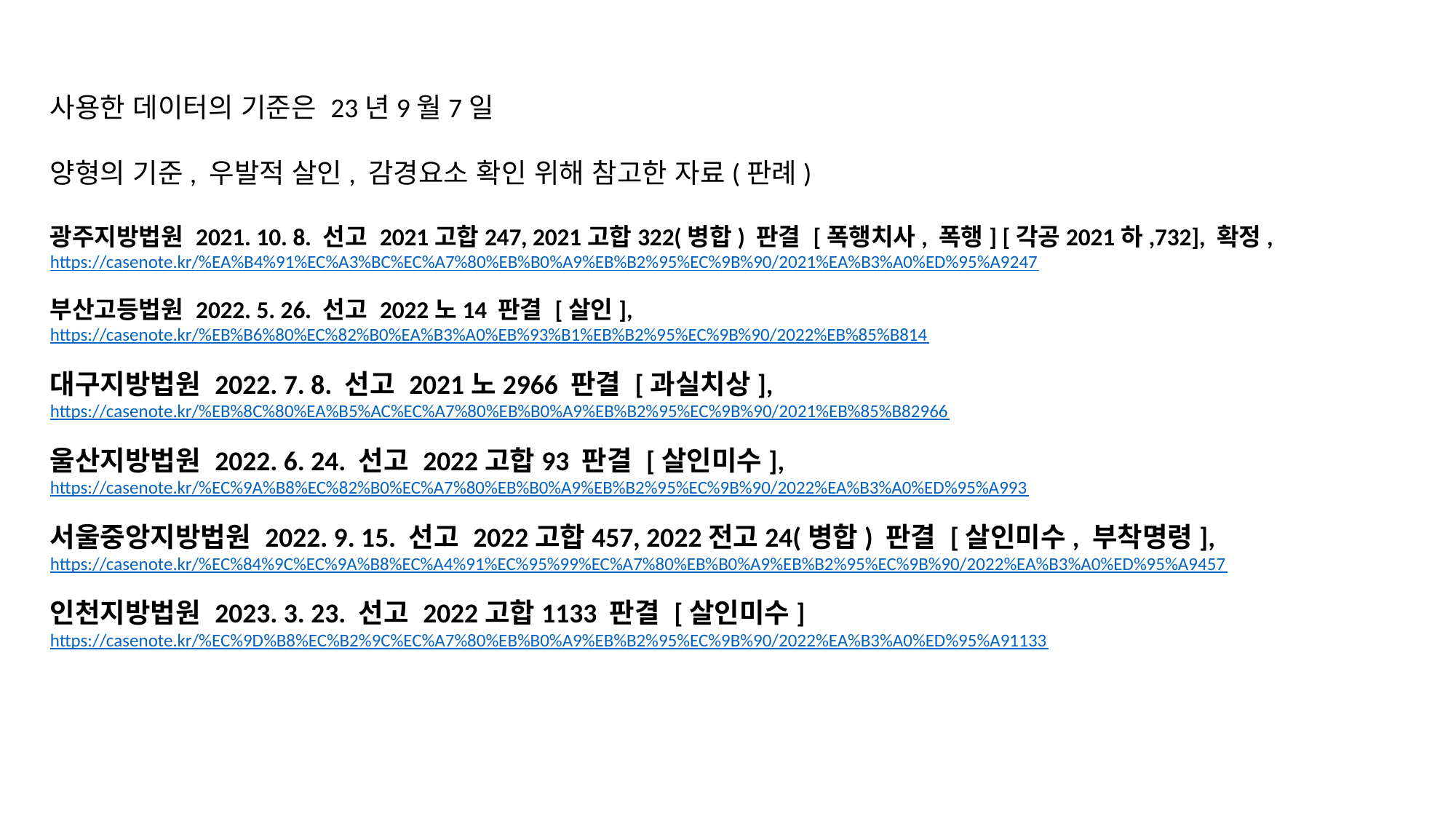

사용한 데이터의 기준은 23년9월7일

양형의 기준, 우발적 살인, 감경요소 확인 위해 참고한 자료(판례)

광주지방법원 2021. 10. 8. 선고 2021고합247, 2021고합322(병합) 판결 [폭행치사, 폭행] [각공2021하,732], 확정,
https://casenote.kr/%EA%B4%91%EC%A3%BC%EC%A7%80%EB%B0%A9%EB%B2%95%EC%9B%90/2021%EA%B3%A0%ED%95%A9247

부산고등법원 2022. 5. 26. 선고 2022노14 판결 [살인],
https://casenote.kr/%EB%B6%80%EC%82%B0%EA%B3%A0%EB%93%B1%EB%B2%95%EC%9B%90/2022%EB%85%B814

대구지방법원 2022. 7. 8. 선고 2021노2966 판결 [과실치상],
https://casenote.kr/%EB%8C%80%EA%B5%AC%EC%A7%80%EB%B0%A9%EB%B2%95%EC%9B%90/2021%EB%85%B82966

울산지방법원 2022. 6. 24. 선고 2022고합93 판결 [살인미수],
https://casenote.kr/%EC%9A%B8%EC%82%B0%EC%A7%80%EB%B0%A9%EB%B2%95%EC%9B%90/2022%EA%B3%A0%ED%95%A993

서울중앙지방법원 2022. 9. 15. 선고 2022고합457, 2022전고24(병합) 판결 [살인미수, 부착명령],
https://casenote.kr/%EC%84%9C%EC%9A%B8%EC%A4%91%EC%95%99%EC%A7%80%EB%B0%A9%EB%B2%95%EC%9B%90/2022%EA%B3%A0%ED%95%A9457

인천지방법원 2023. 3. 23. 선고 2022고합1133 판결 [살인미수]
https://casenote.kr/%EC%9D%B8%EC%B2%9C%EC%A7%80%EB%B0%A9%EB%B2%95%EC%9B%90/2022%EA%B3%A0%ED%95%A91133